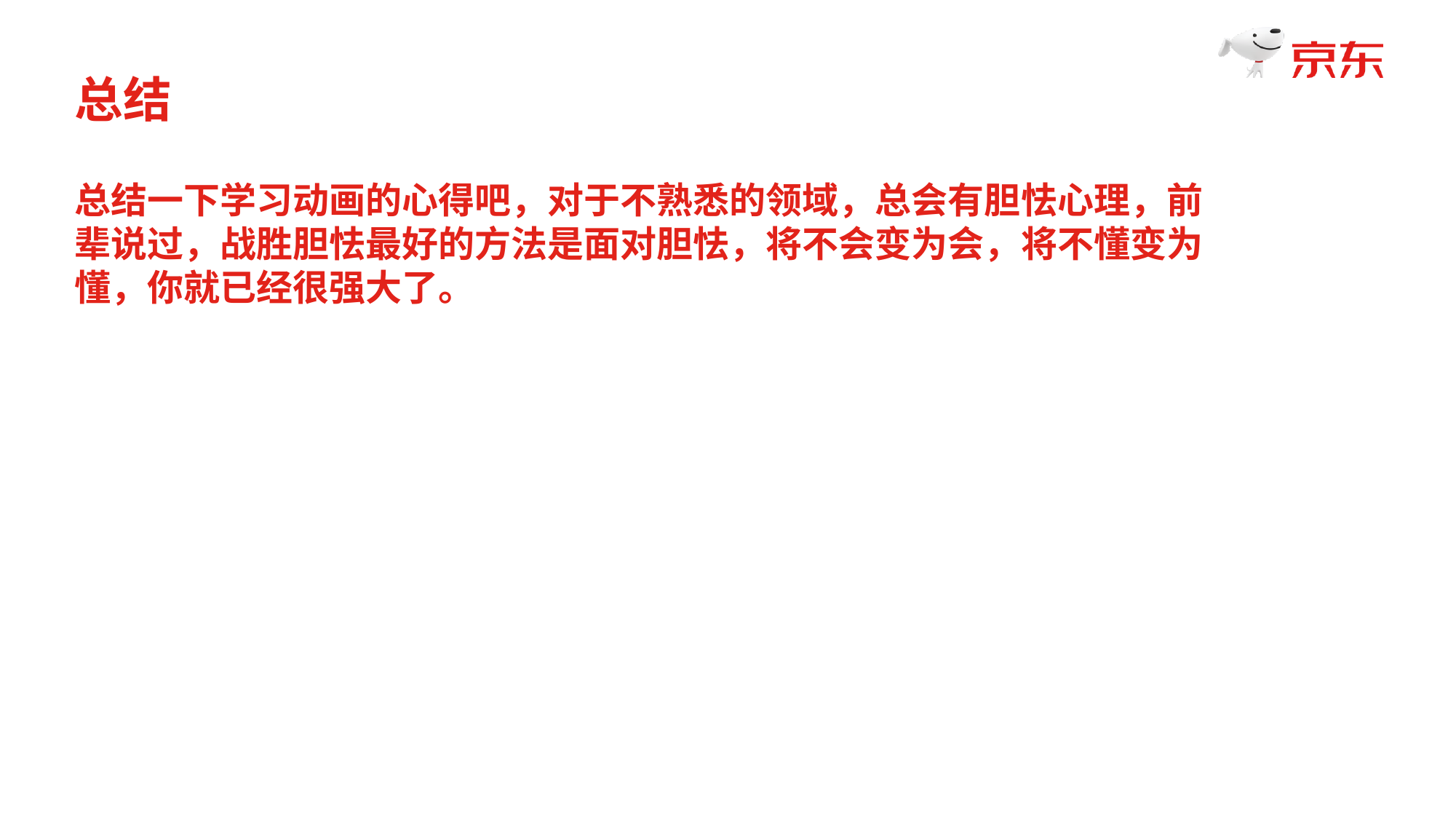

总结

总结一下学习动画的心得吧，对于不熟悉的领域，总会有胆怯心理，前辈说过，战胜胆怯最好的方法是面对胆怯，将不会变为会，将不懂变为懂，你就已经很强大了。